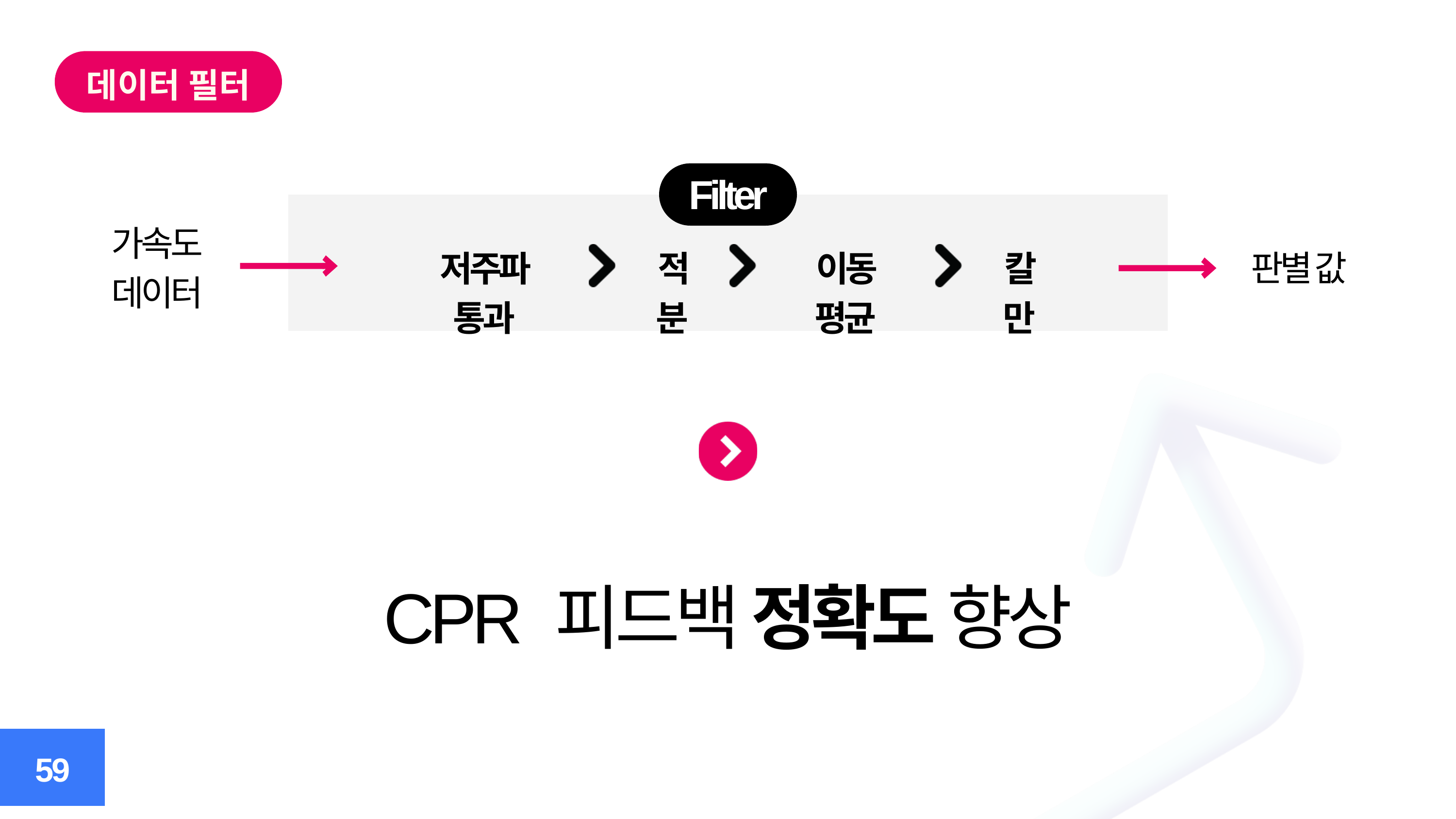

데이터 필터
Filter

가속도
데이터
판별 값
저주파 통과
적분
이동 평균
칼만

CPR 피드백 정확도 향상

59